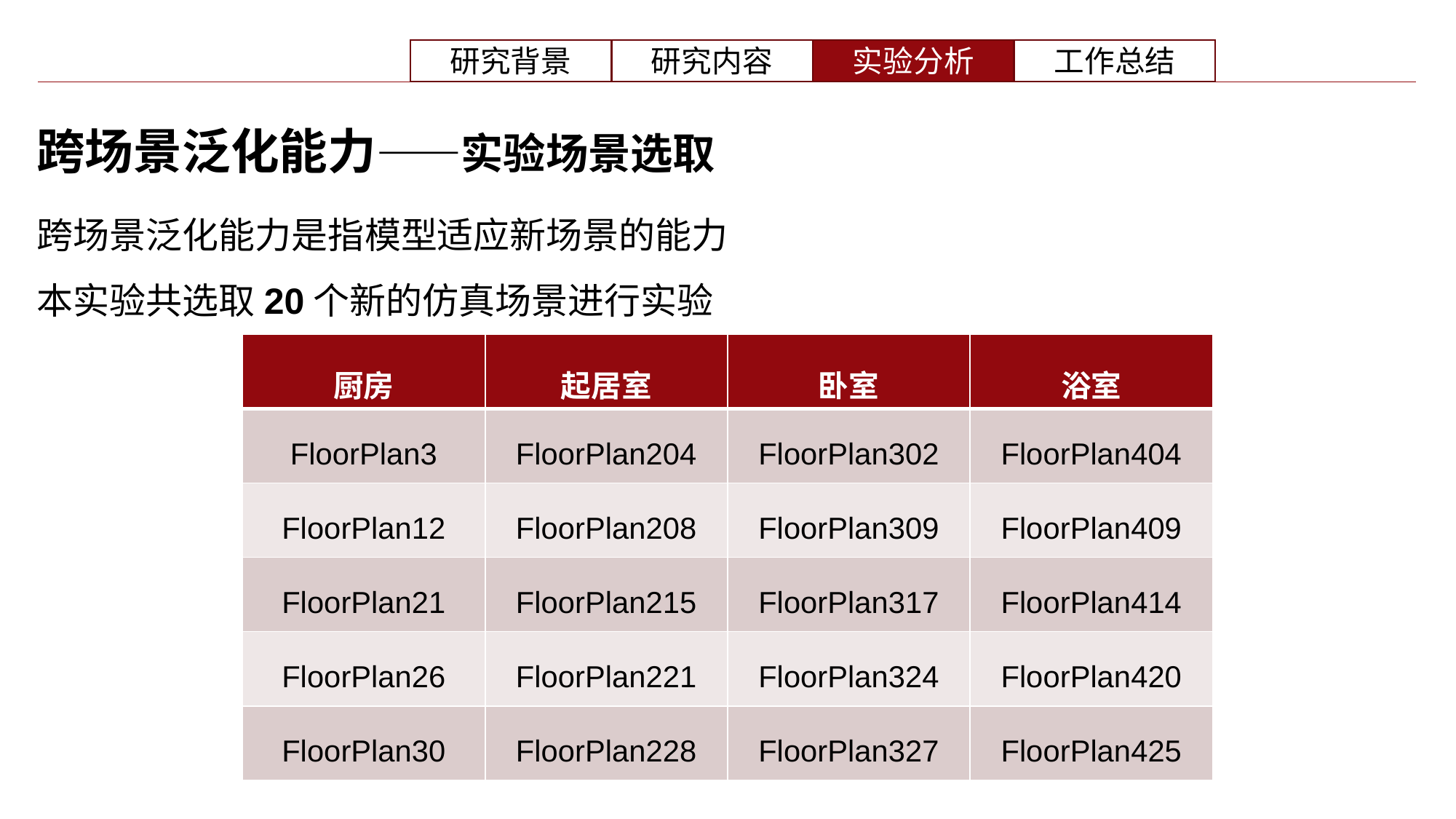

跨场景泛化能力——实验场景选取
跨场景泛化能力是指模型适应新场景的能力
本实验共选取20个新的仿真场景进行实验
| 厨房 | 起居室 | 卧室 | 浴室 |
| --- | --- | --- | --- |
| FloorPlan3 | FloorPlan204 | FloorPlan302 | FloorPlan404 |
| FloorPlan12 | FloorPlan208 | FloorPlan309 | FloorPlan409 |
| FloorPlan21 | FloorPlan215 | FloorPlan317 | FloorPlan414 |
| FloorPlan26 | FloorPlan221 | FloorPlan324 | FloorPlan420 |
| FloorPlan30 | FloorPlan228 | FloorPlan327 | FloorPlan425 |
19